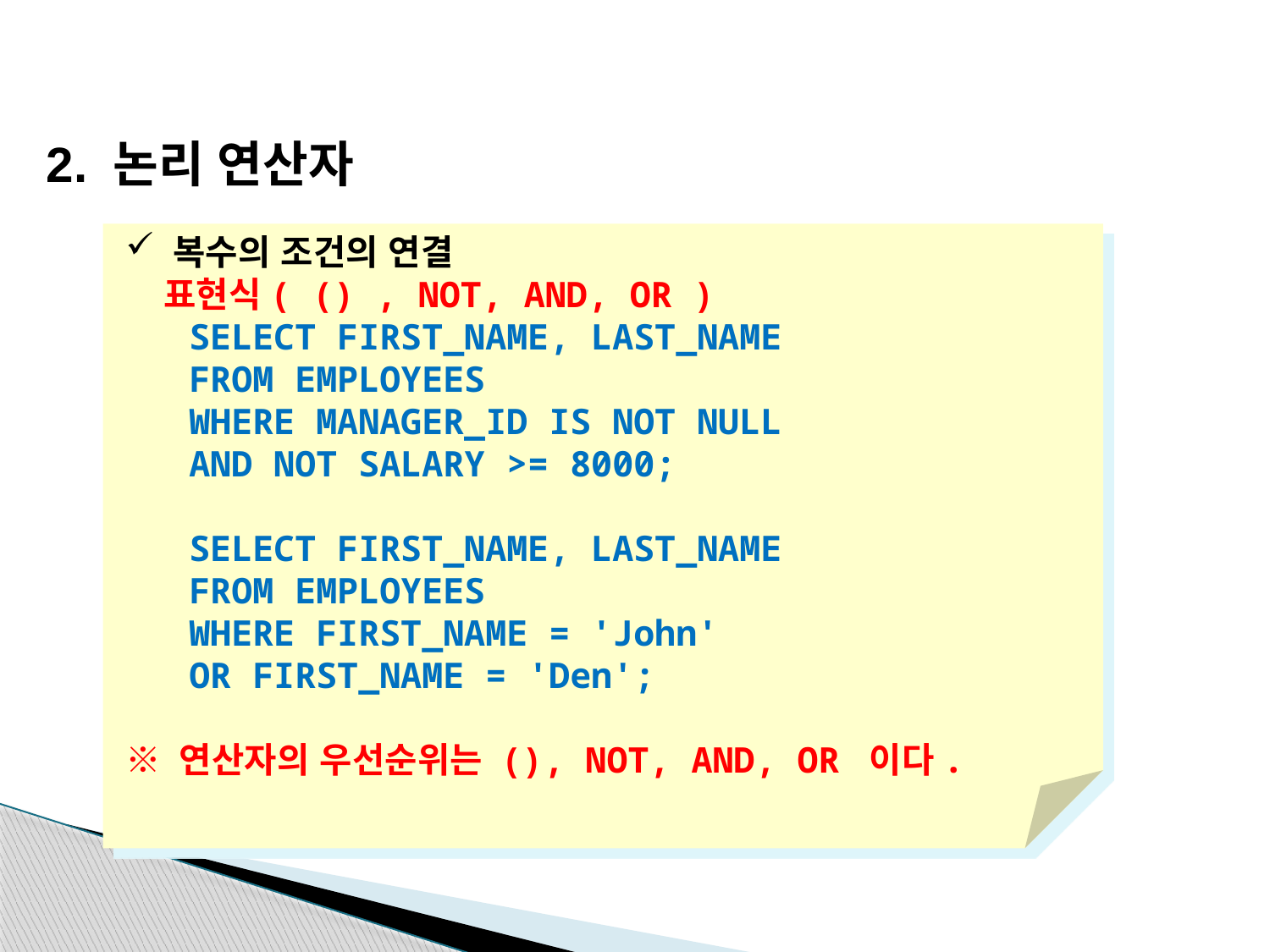

2. 논리 연산자
복수의 조건의 연결
   표현식( () , NOT, AND, OR )
   SELECT FIRST_NAME, LAST_NAME
   FROM EMPLOYEES
   WHERE MANAGER_ID IS NOT NULL
   AND NOT SALARY >= 8000;

   SELECT FIRST_NAME, LAST_NAME
   FROM EMPLOYEES
   WHERE FIRST_NAME = 'John'
   OR FIRST_NAME = 'Den';

※ 연산자의 우선순위는 (), NOT, AND, OR 이다.